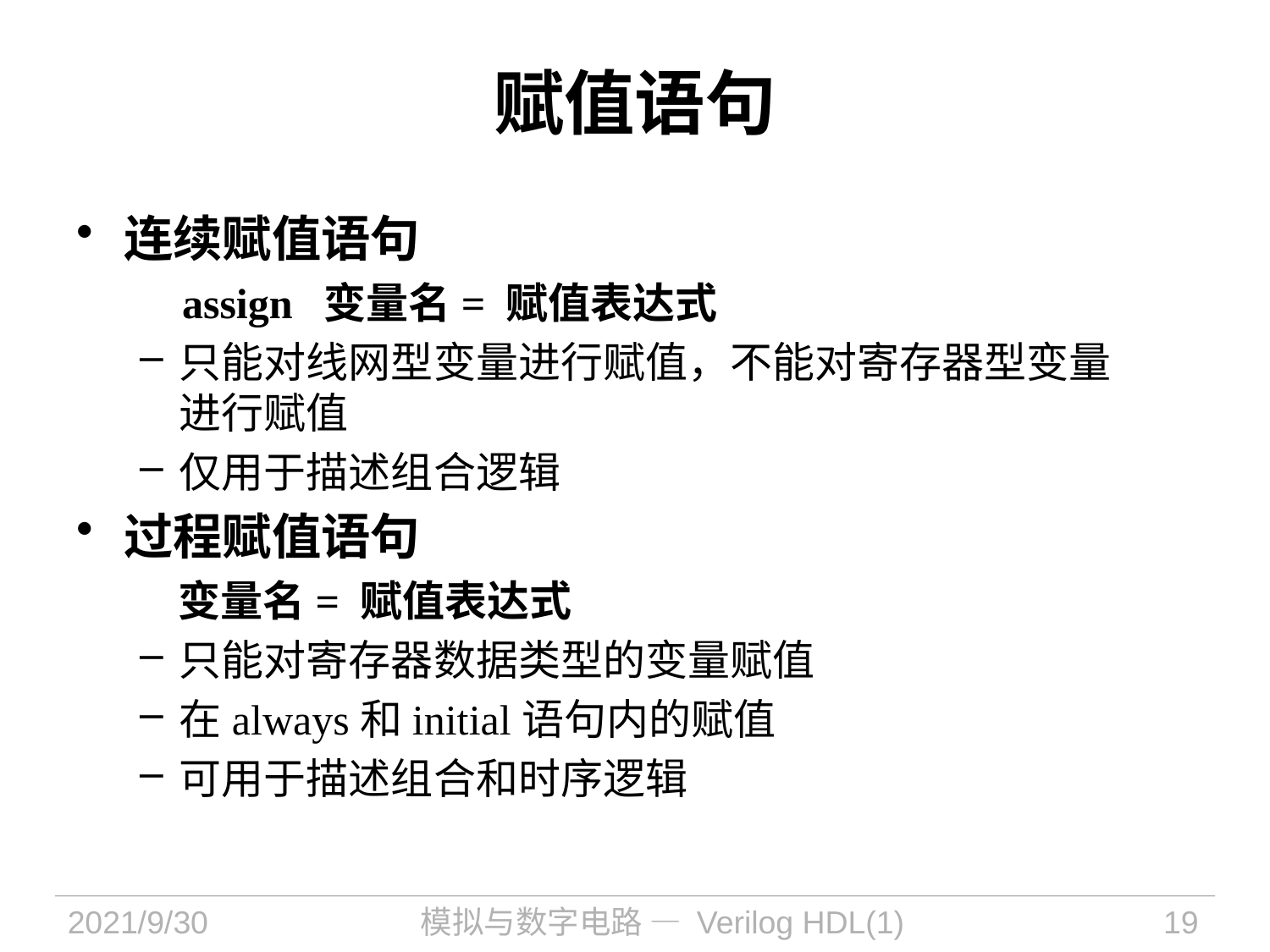

# 赋值语句
连续赋值语句
    assign  变量名= 赋值表达式
只能对线网型变量进行赋值，不能对寄存器型变量进行赋值
仅用于描述组合逻辑
过程赋值语句
   变量名= 赋值表达式
只能对寄存器数据类型的变量赋值
在always和initial语句内的赋值
可用于描述组合和时序逻辑
2021/9/30
模拟与数字电路 — Verilog HDL(1)
19